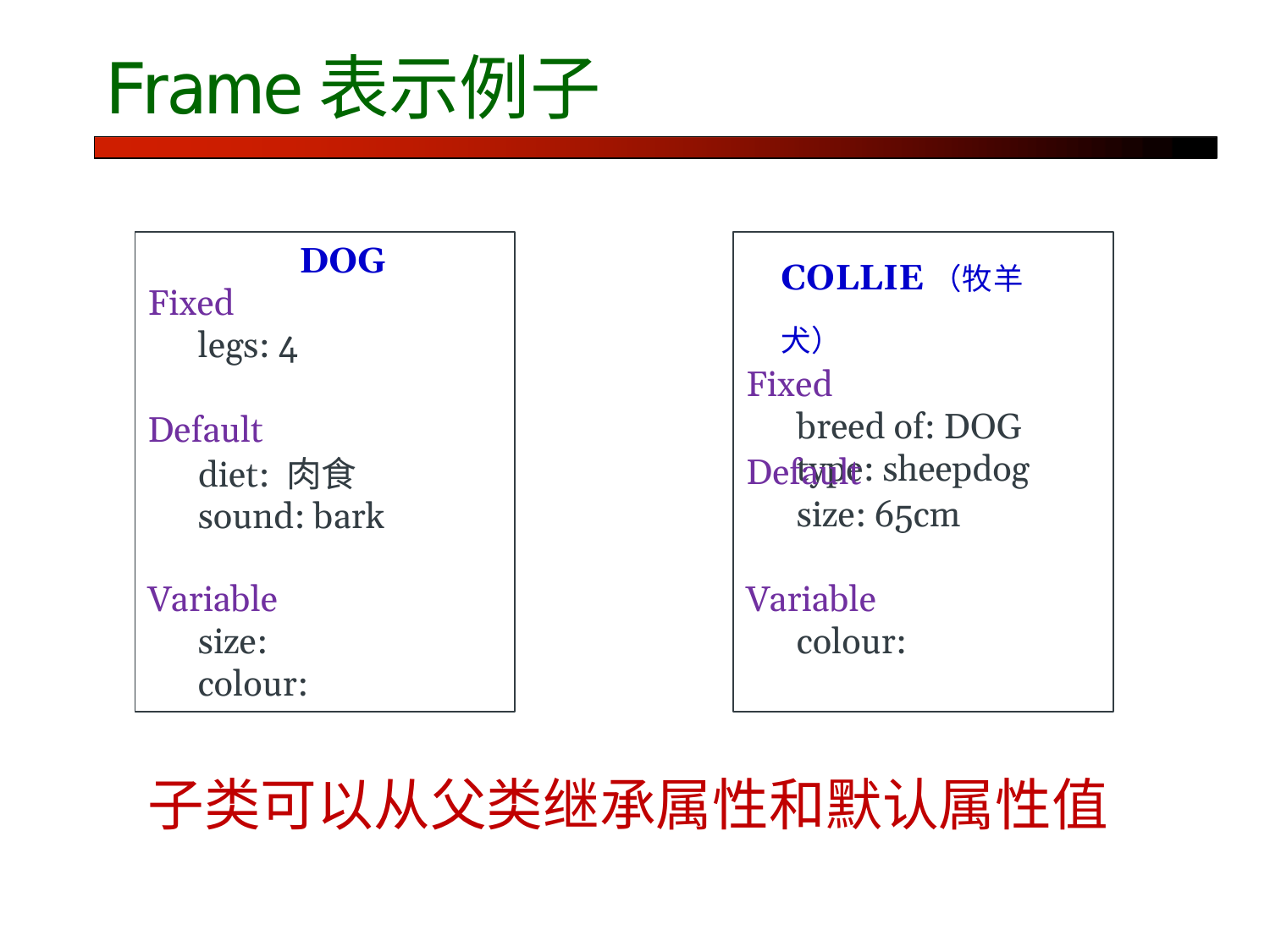

# Frame表示例子

DOG
COLLIE（牧羊犬）
Fixed
breed of: DOG type: sheepdog
Fixed
legs: 4
Default
diet: 肉食 sound: bark
Default
size: 65cm
Variable
size: colour:
Variable
colour:
子类可以从父类继承属性和默认属性值